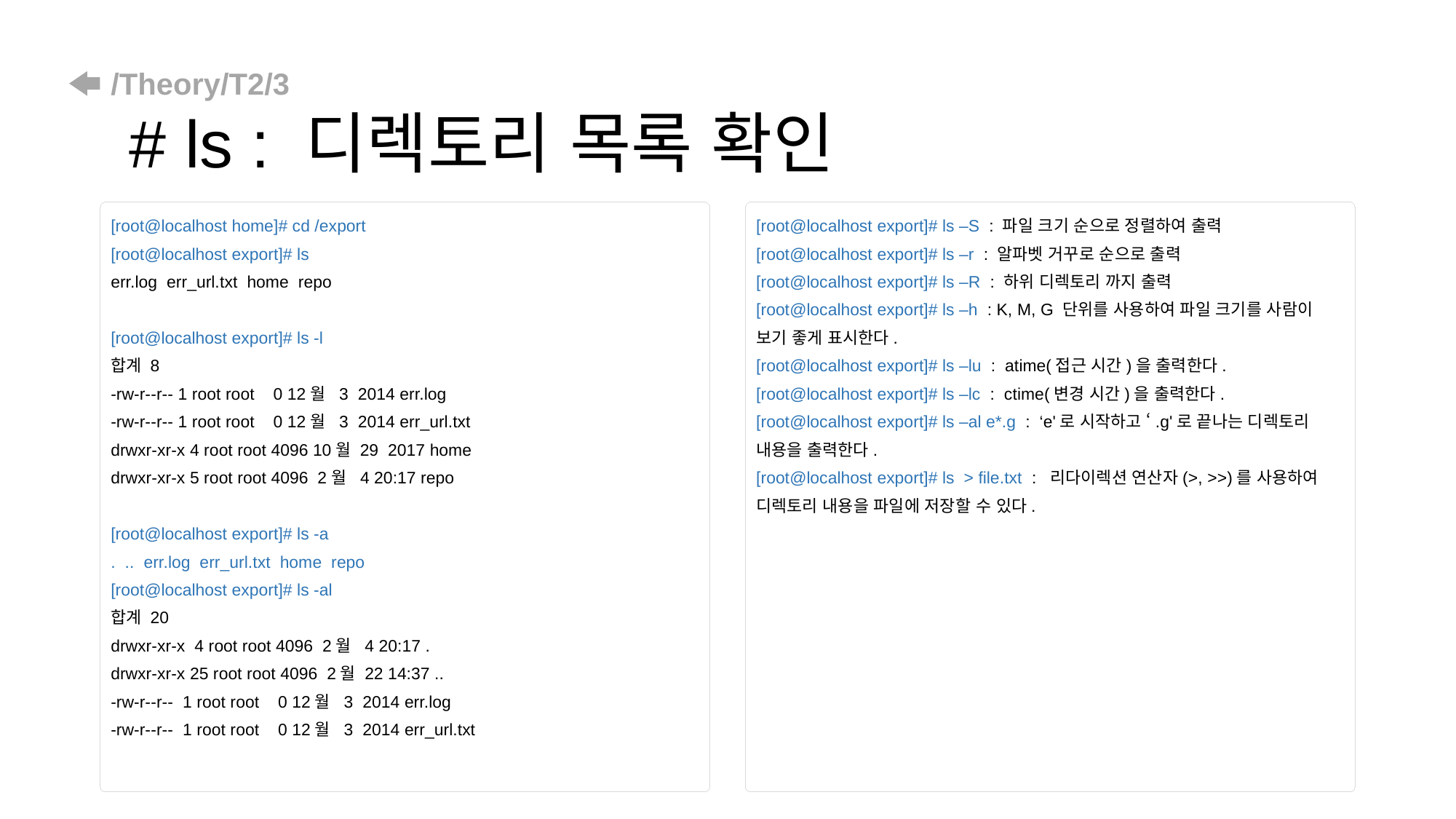

# /Theory/T2/3 # ls : 디렉토리 목록 확인

[root@localhost home]# cd /export
[root@localhost export]# ls
err.log  err_url.txt  home  repo

[root@localhost export]# ls -l
합계 8
-rw-r--r-- 1 root root    0 12월  3  2014 err.log
-rw-r--r-- 1 root root    0 12월  3  2014 err_url.txt
drwxr-xr-x 4 root root 4096 10월 29  2017 home
drwxr-xr-x 5 root root 4096  2월  4 20:17 repo

[root@localhost export]# ls -a
.  ..  err.log  err_url.txt  home  repo
[root@localhost export]# ls -al
합계 20
drwxr-xr-x  4 root root 4096  2월  4 20:17 .
drwxr-xr-x 25 root root 4096  2월 22 14:37 ..
-rw-r--r--  1 root root    0 12월  3  2014 err.log
-rw-r--r--  1 root root    0 12월  3  2014 err_url.txt
[root@localhost export]# ls –S  : 파일 크기 순으로 정렬하여 출력
[root@localhost export]# ls –r  : 알파벳 거꾸로 순으로 출력
[root@localhost export]# ls –R  : 하위 디렉토리 까지 출력
[root@localhost export]# ls –h  : K, M, G 단위를 사용하여 파일 크기를 사람이 보기 좋게 표시한다.
[root@localhost export]# ls –lu  :  atime(접근 시간)을 출력한다.
[root@localhost export]# ls –lc  :  ctime(변경 시간)을 출력한다.
[root@localhost export]# ls –al e*.g  :  ‘e'로 시작하고 ‘.g'로 끝나는 디렉토리 내용을 출력한다.
[root@localhost export]# ls  > file.txt  :  리다이렉션 연산자(>, >>)를 사용하여 디렉토리 내용을 파일에 저장할 수 있다.